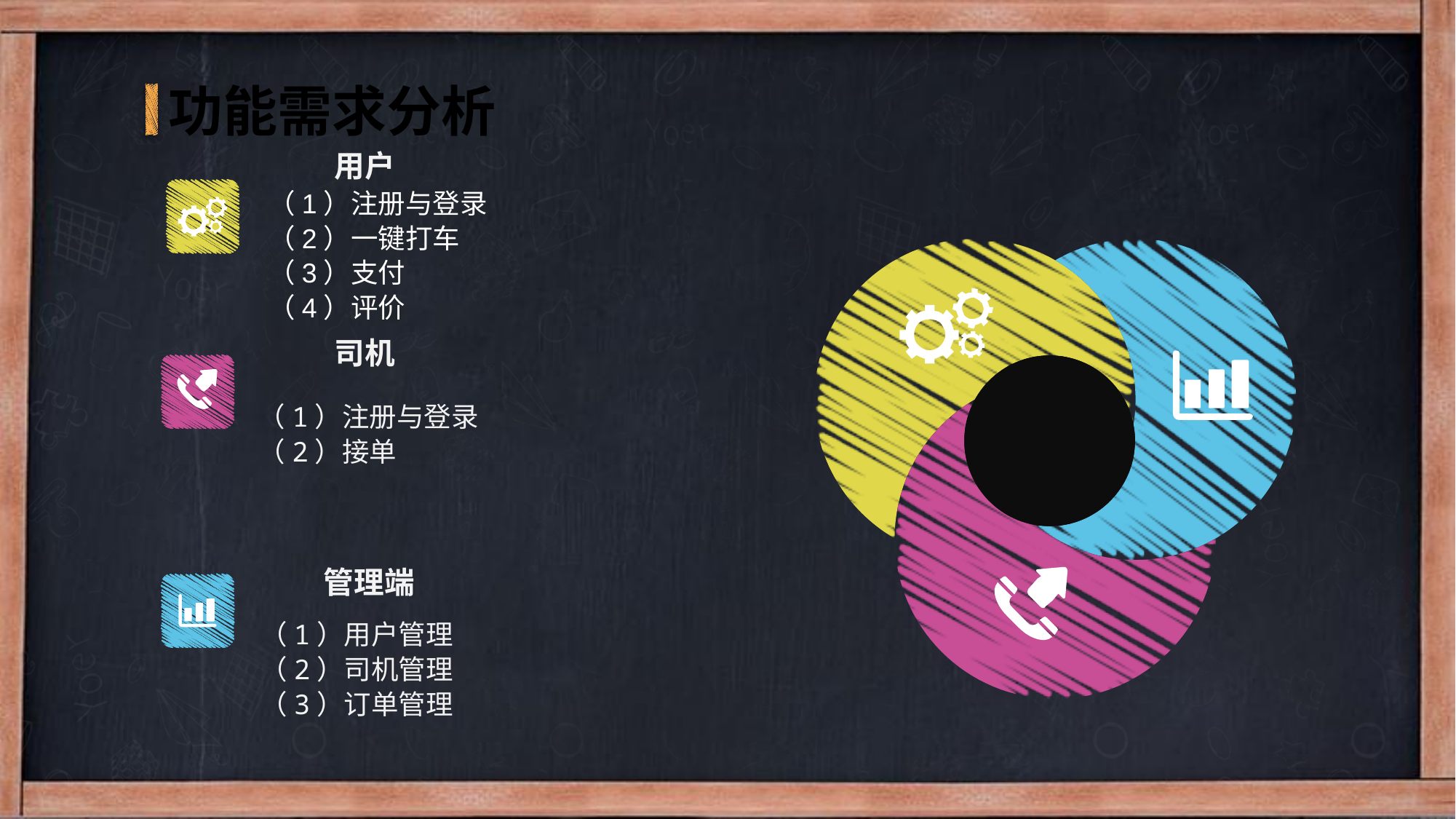

功能需求分析

用户
（1）注册与登录
（2）一键打车
（3）支付
（4）评价

司机

（1）注册与登录
（2）接单

管理端

（1）用户管理
（2）司机管理
（3）订单管理